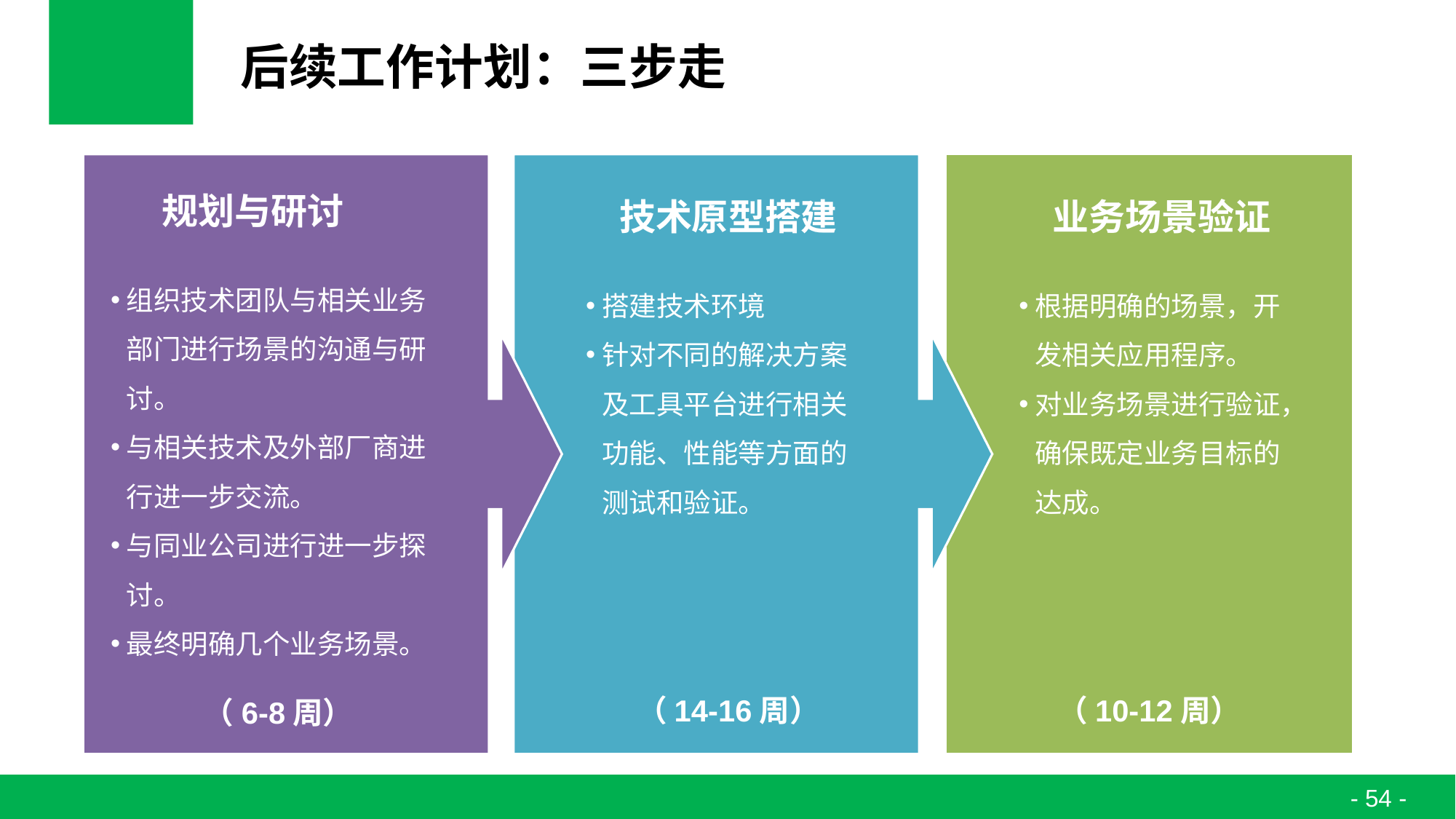

# 后续工作计划：三步走

规划与研讨
技术原型搭建
业务场景验证
组织技术团队与相关业务部门进行场景的沟通与研讨。
与相关技术及外部厂商进行进一步交流。
与同业公司进行进一步探讨。
最终明确几个业务场景。
搭建技术环境
针对不同的解决方案及工具平台进行相关功能、性能等方面的测试和验证。
根据明确的场景，开发相关应用程序。
对业务场景进行验证，确保既定业务目标的达成。
（14-16周）
（10-12周）
（6-8周）